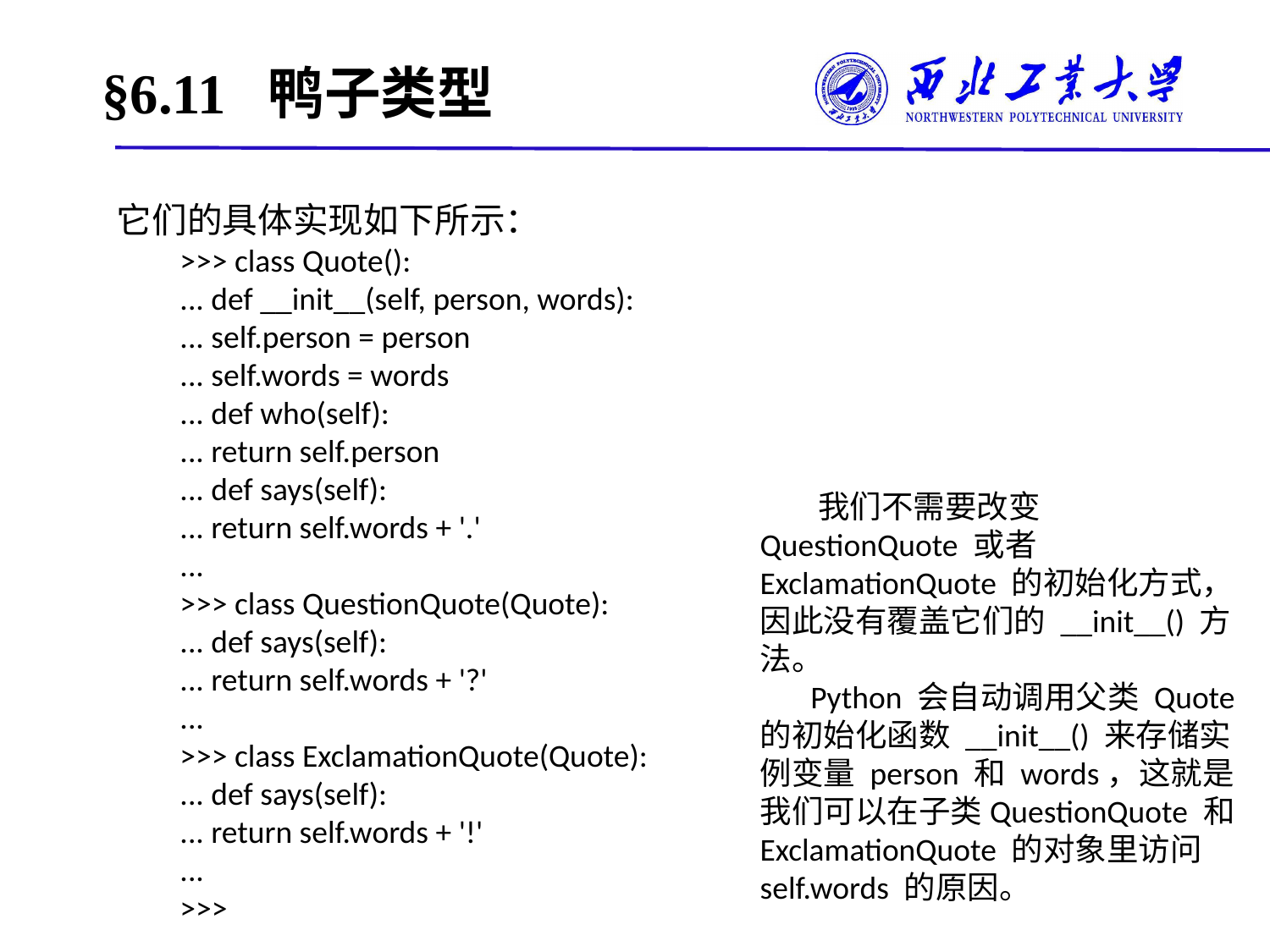

# §6.11  鸭子类型
它们的具体实现如下所示：
>>> class Quote():
... def __init__(self, person, words):
... self.person = person
... self.words = words
... def who(self):
... return self.person
... def says(self):
... return self.words + '.'
...
>>> class QuestionQuote(Quote):
... def says(self):
... return self.words + '?'
...
>>> class ExclamationQuote(Quote):
... def says(self):
... return self.words + '!'
...
>>>
       我们不需要改变 QuestionQuote 或者 ExclamationQuote 的初始化方式，因此没有覆盖它们的 __init__() 方法。
       Python 会自动调用父类 Quote 的初始化函数 __init__() 来存储实例变量 person 和 words，这就是我们可以在子类QuestionQuote 和 ExclamationQuote 的对象里访问 self.words 的原因。